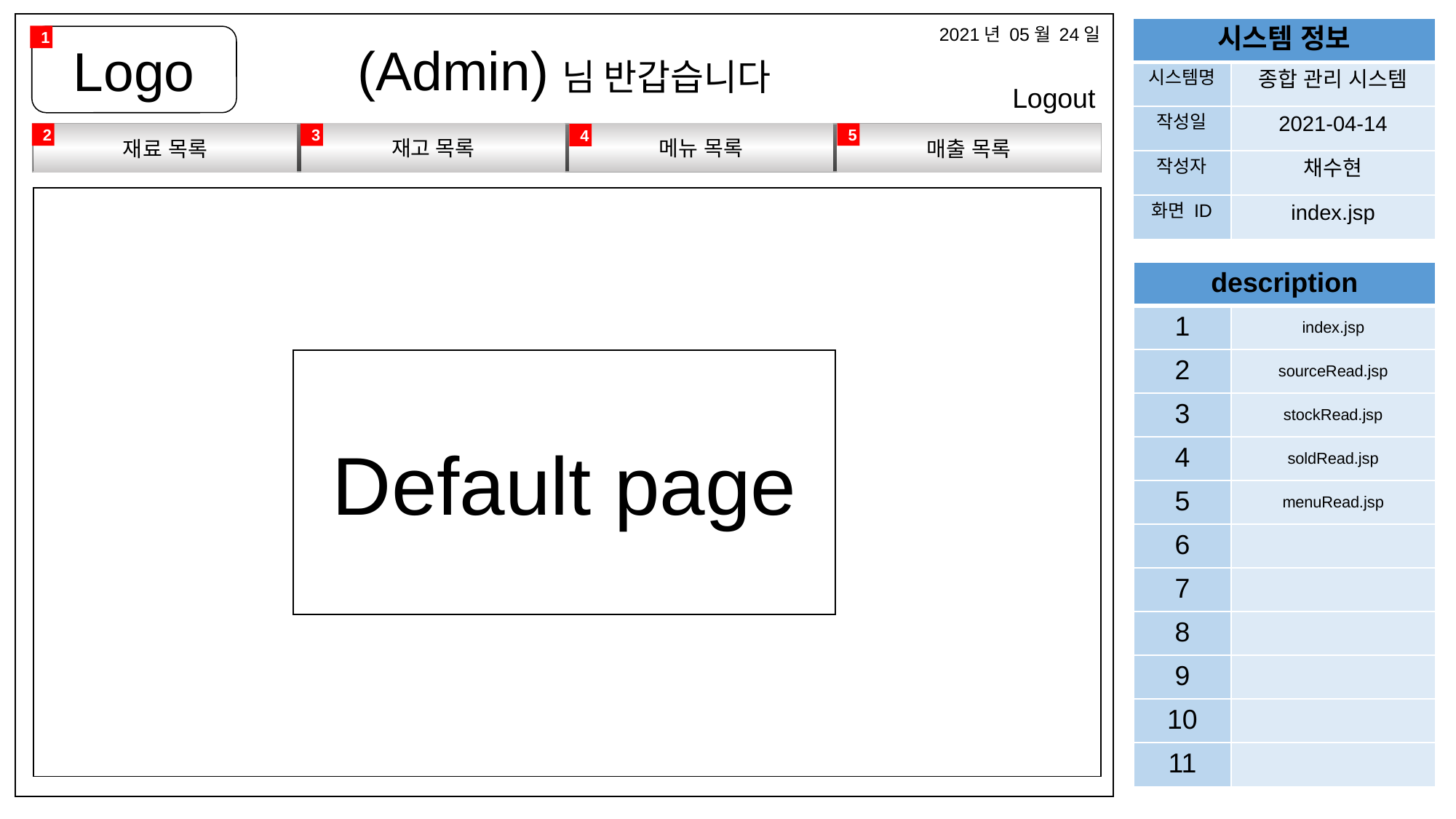

2021년 05월 24일
| 시스템 정보 |  |
| --- | --- |
| 시스템명 | 종합 관리 시스템 |
| 작성일 | 2021-04-14 |
| 작성자 | 채수현 |
| 화면 ID | index.jsp |
1
Logo
(Admin)님 반갑습니다
Logout
5
2
메뉴 목록
3

재고 목록
4
매출 목록
재료 목록

| description |  |
| --- | --- |
| 1 | index.jsp |
| 2 | sourceRead.jsp |
| 3 | stockRead.jsp |
| 4 | soldRead.jsp |
| 5 | menuRead.jsp |
| 6 |  |
| 7 |  |
| 8 |  |
| 9 |  |
| 10 |  |
| 11 |  |
Default page